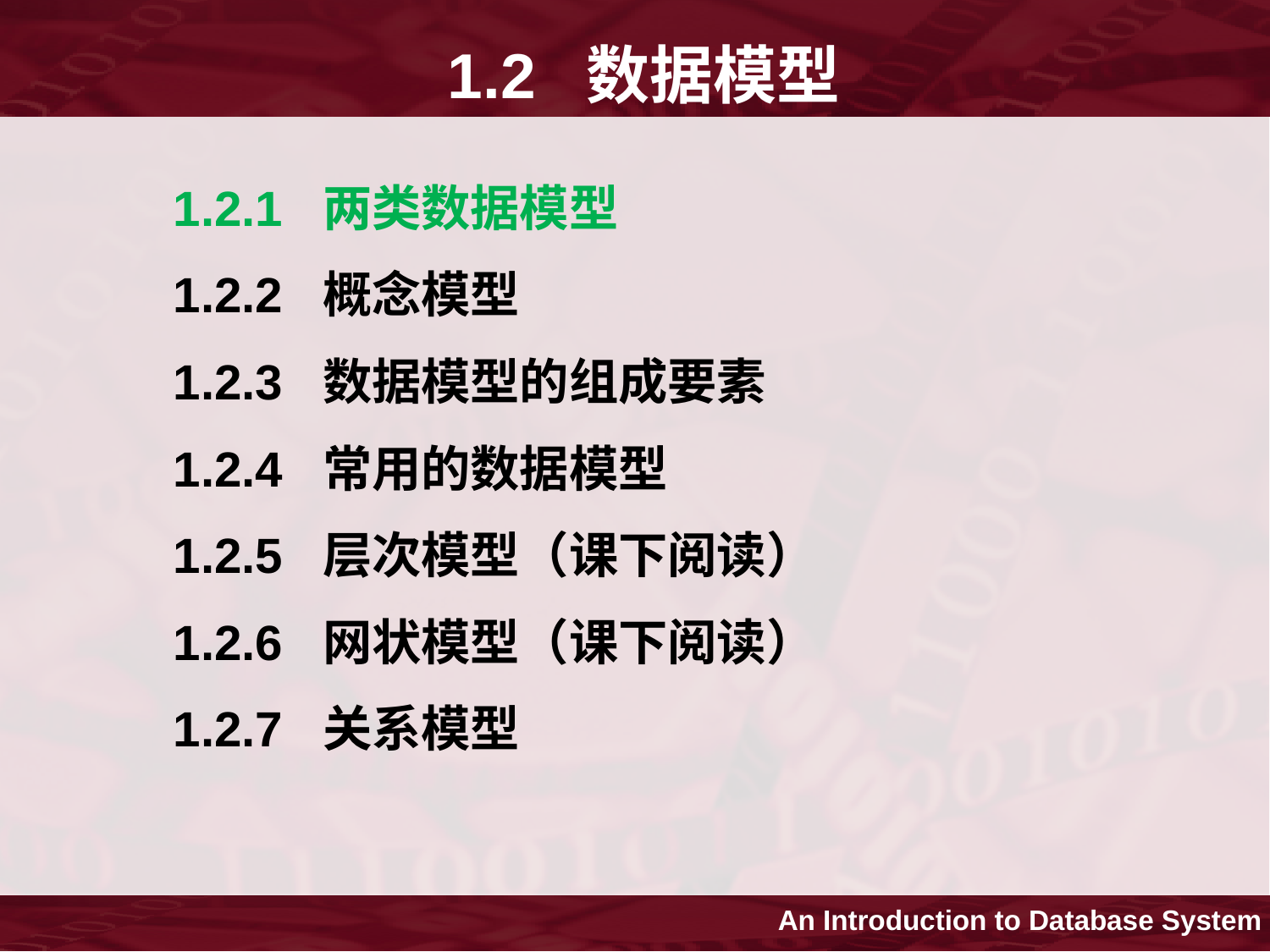

# 1.2  数据模型
  1.2.1  两类数据模型
  1.2.2  概念模型
  1.2.3  数据模型的组成要素
  1.2.4  常用的数据模型
  1.2.5  层次模型（课下阅读）
  1.2.6  网状模型（课下阅读）
  1.2.7  关系模型